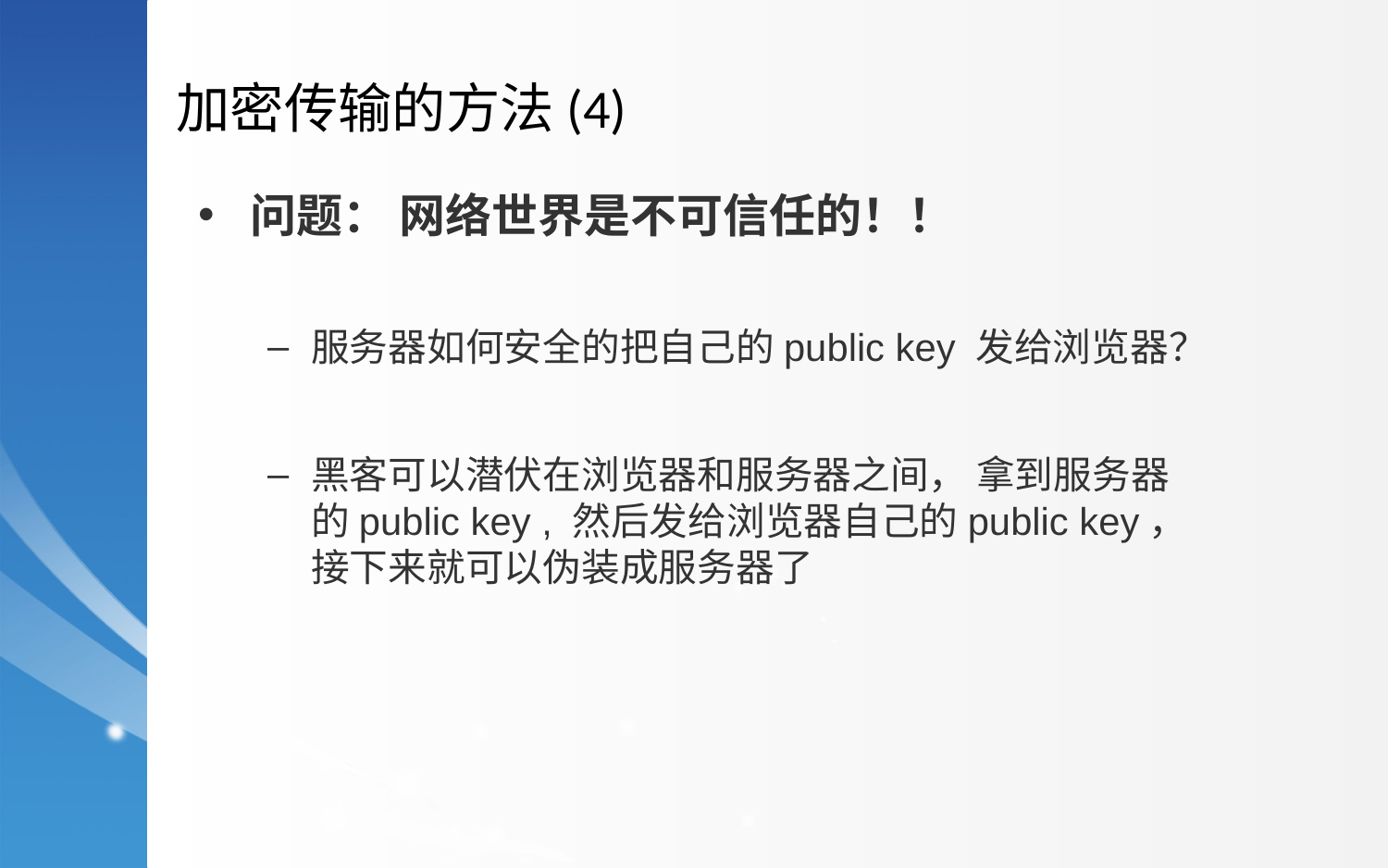

加密传输的方法(4)
问题： 网络世界是不可信任的！！

服务器如何安全的把自己的public key 发给浏览器？

黑客可以潜伏在浏览器和服务器之间， 拿到服务器的public key , 然后发给浏览器自己的public key， 接下来就可以伪装成服务器了